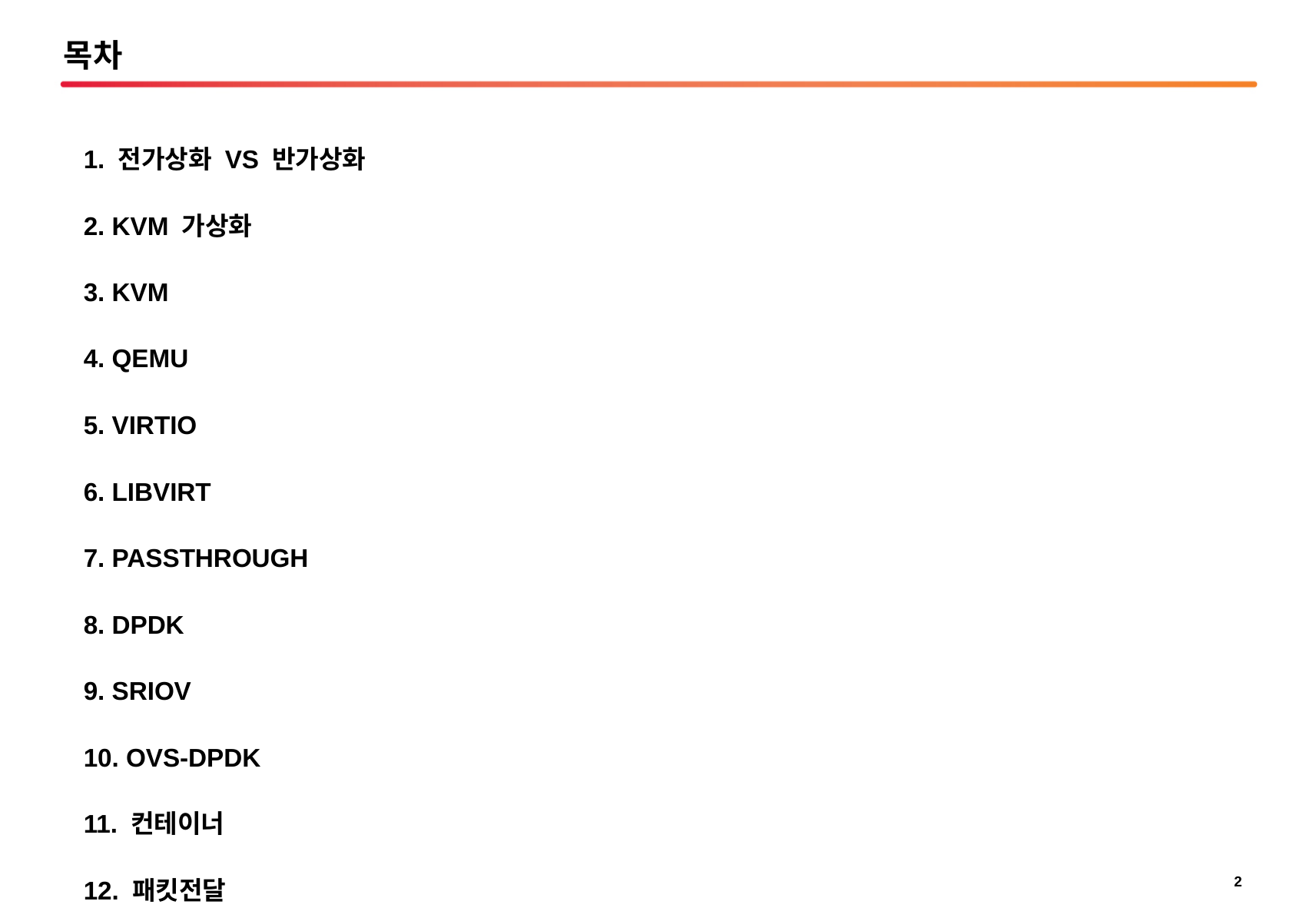

목차
1. 전가상화 VS 반가상화
2. KVM 가상화
3. KVM
4. QEMU
5. VIRTIO
6. LIBVIRT
7. PASSTHROUGH
8. DPDK
9. SRIOV
10. OVS-DPDK
11. 컨테이너
12. 패킷전달